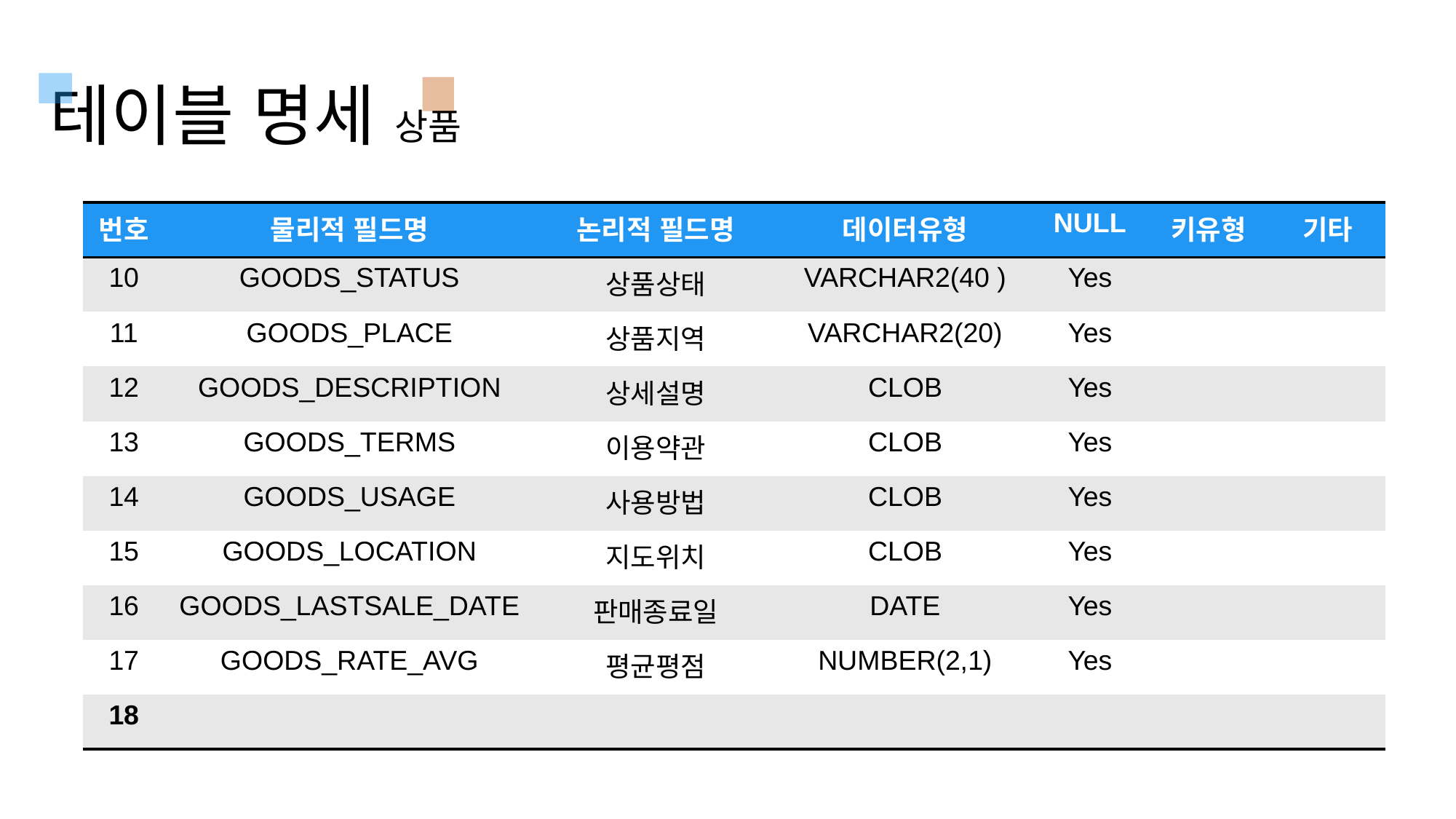

테이블 명세 상품

| 번호 | 물리적 필드명 | 논리적 필드명 | 데이터유형 | NULL | 키유형 | 기타 |
| --- | --- | --- | --- | --- | --- | --- |
| 10 | GOODS\_STATUS | 상품상태 | VARCHAR2(40 ) | Yes |  |  |
| 11 | GOODS\_PLACE | 상품지역 | VARCHAR2(20) | Yes |  |  |
| 12 | GOODS\_DESCRIPTION | 상세설명 | CLOB | Yes |  |  |
| 13 | GOODS\_TERMS | 이용약관 | CLOB | Yes |  |  |
| 14 | GOODS\_USAGE | 사용방법 | CLOB | Yes |  |  |
| 15 | GOODS\_LOCATION | 지도위치 | CLOB | Yes |  |  |
| 16 | GOODS\_LASTSALE\_DATE | 판매종료일 | DATE | Yes |  |  |
| 17 | GOODS\_RATE\_AVG | 평균평점 | NUMBER(2,1) | Yes |  |  |
| 18 |  |  |  |  |  |  |